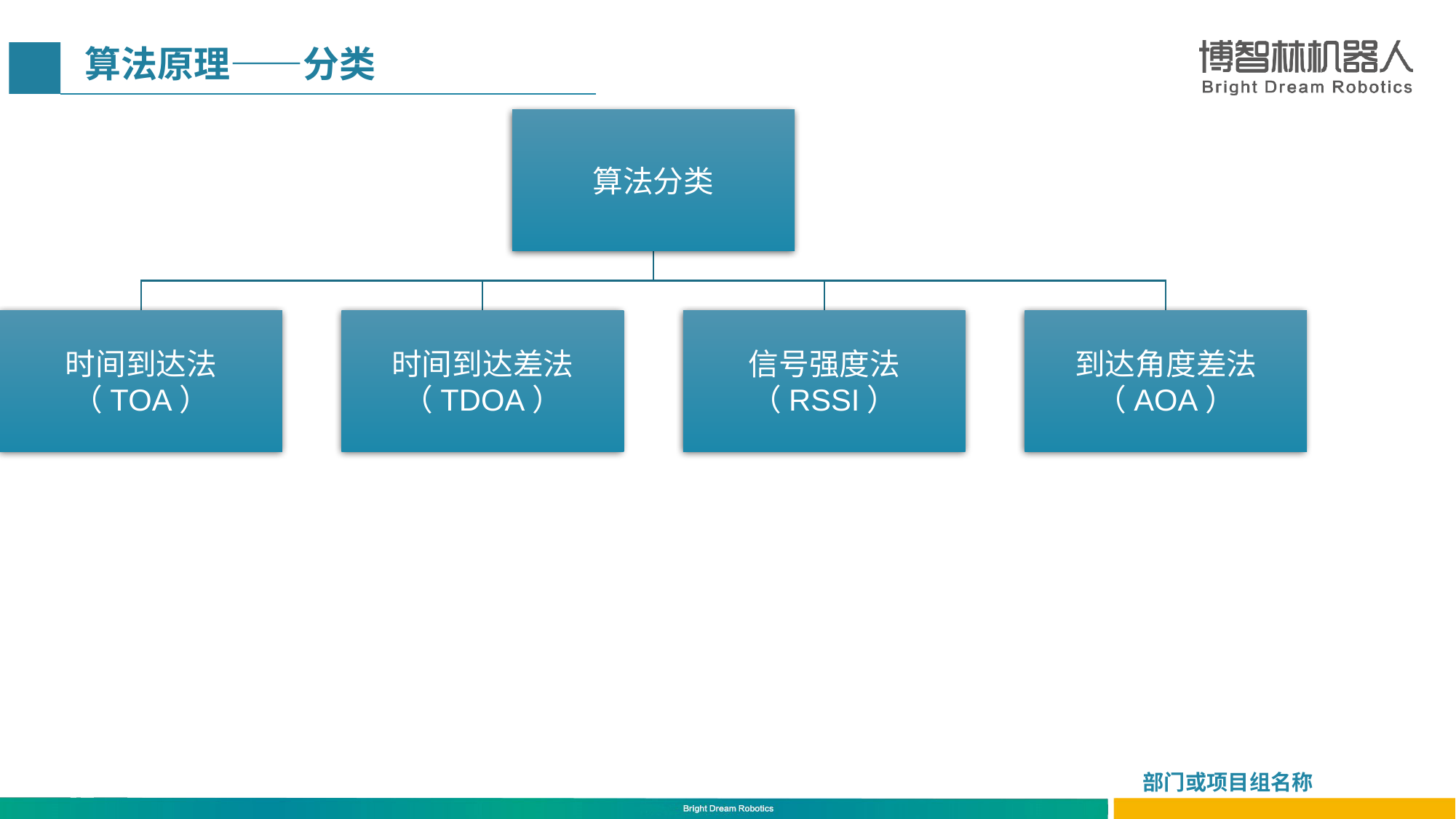

算法原理——分类
算法分类
时间到达法（TOA）
时间到达差法（TDOA）
信号强度法（RSSI）
到达角度差法（AOA）